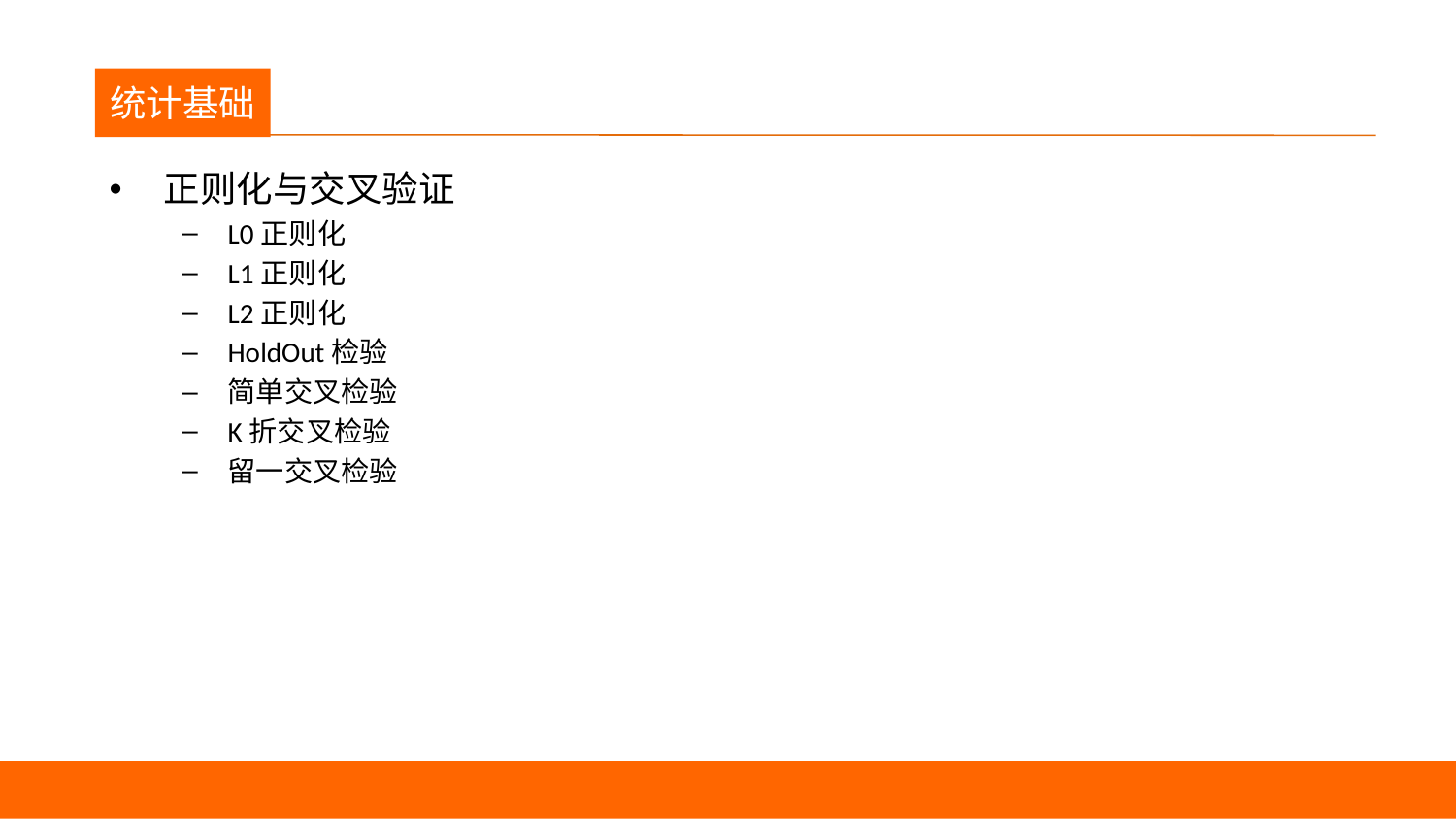

议程
统计基础

正则化与交叉验证
L0正则化
L1正则化
L2正则化
HoldOut检验
简单交叉检验
K折交叉检验
留一交叉检验